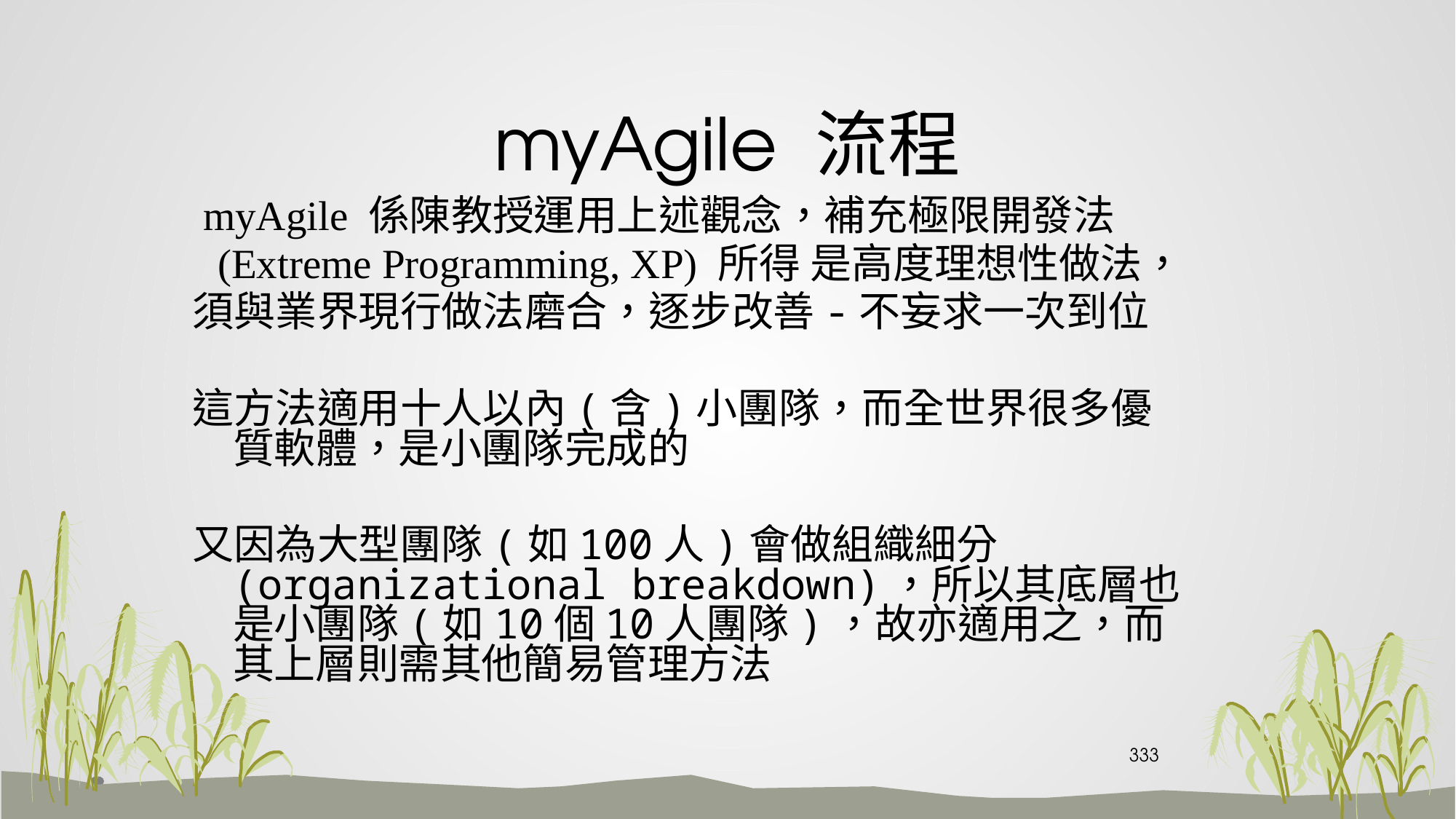

# myAgile 流程
 myAgile 係陳教授運用上述觀念，補充極限開發法
 (Extreme Programming, XP) 所得 是高度理想性做法，
須與業界現行做法磨合，逐步改善-不妄求一次到位

這方法適用十人以內(含)小團隊，而全世界很多優質軟體，是小團隊完成的

又因為大型團隊(如100人)會做組織細分(organizational breakdown)，所以其底層也是小團隊(如10個10人團隊)，故亦適用之，而其上層則需其他簡易管理方法
333